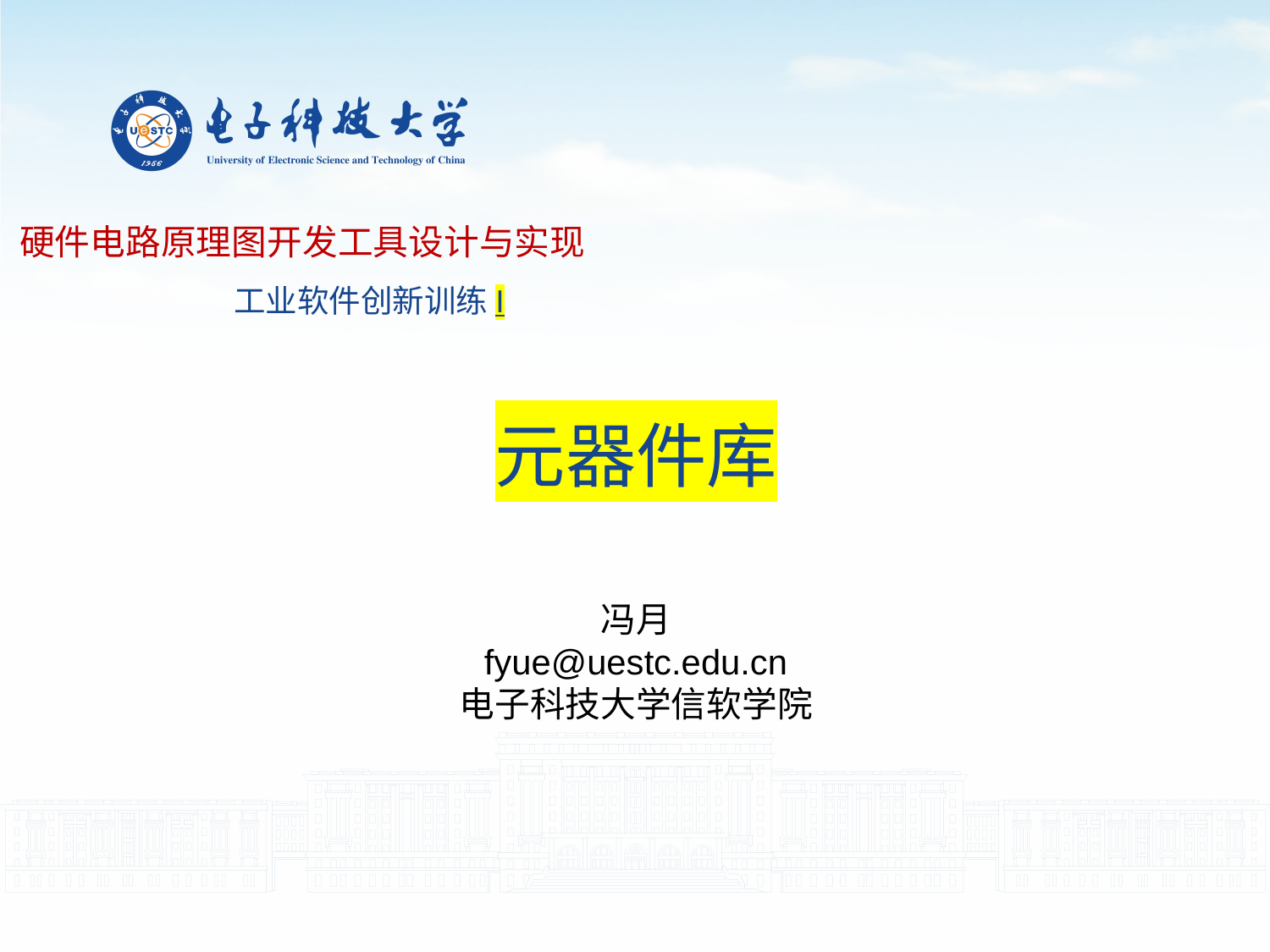

硬件电路原理图开发工具设计与实现
                               工业软件创新训练I
元器件库

冯月
fyue@uestc.edu.cn
电子科技大学信软学院